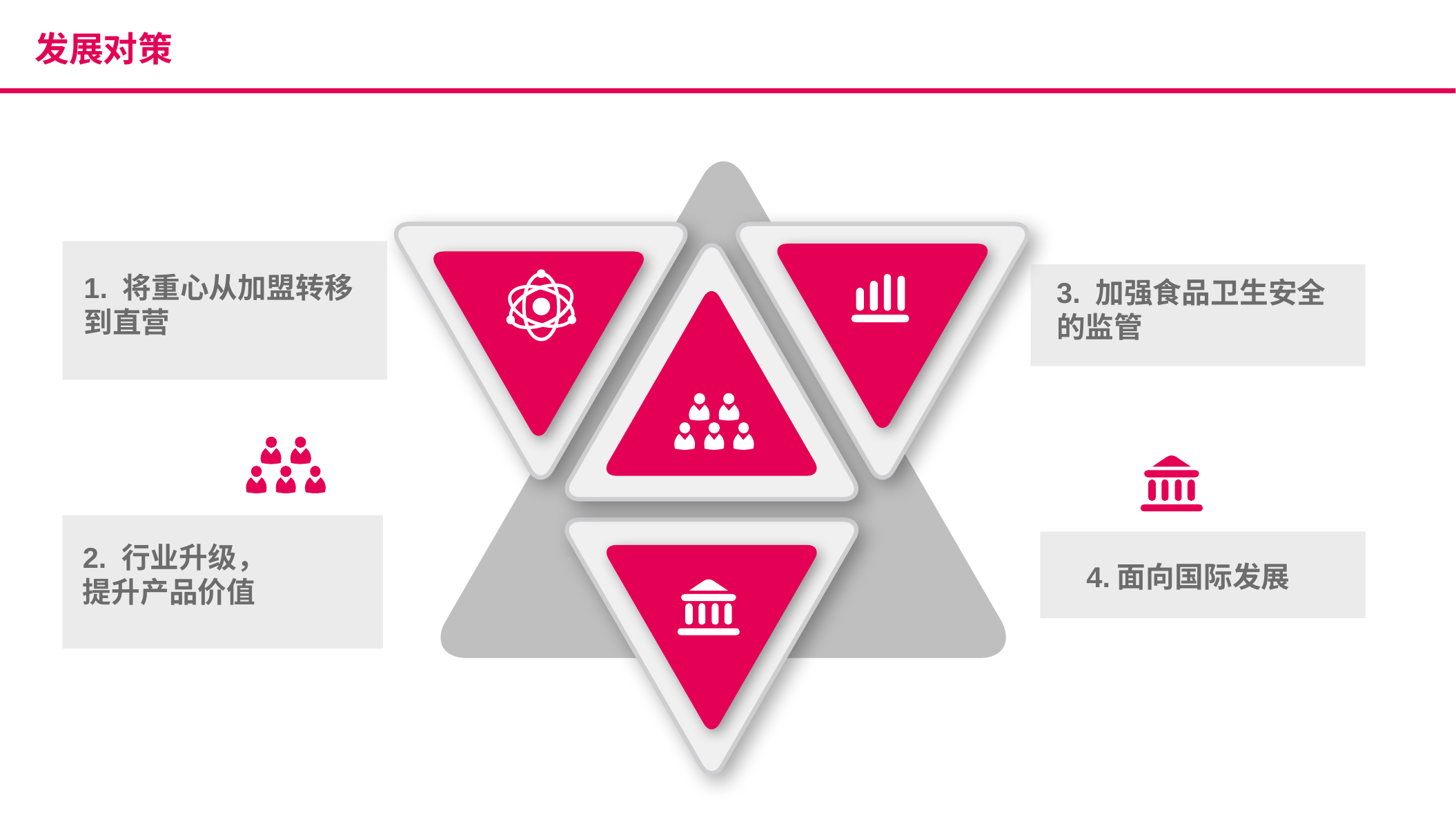

发展对策

1. 将重心从加盟转移
到直营

3. 加强食品卫生安全的监管

2. 行业升级，
提升产品价值
4.面向国际发展